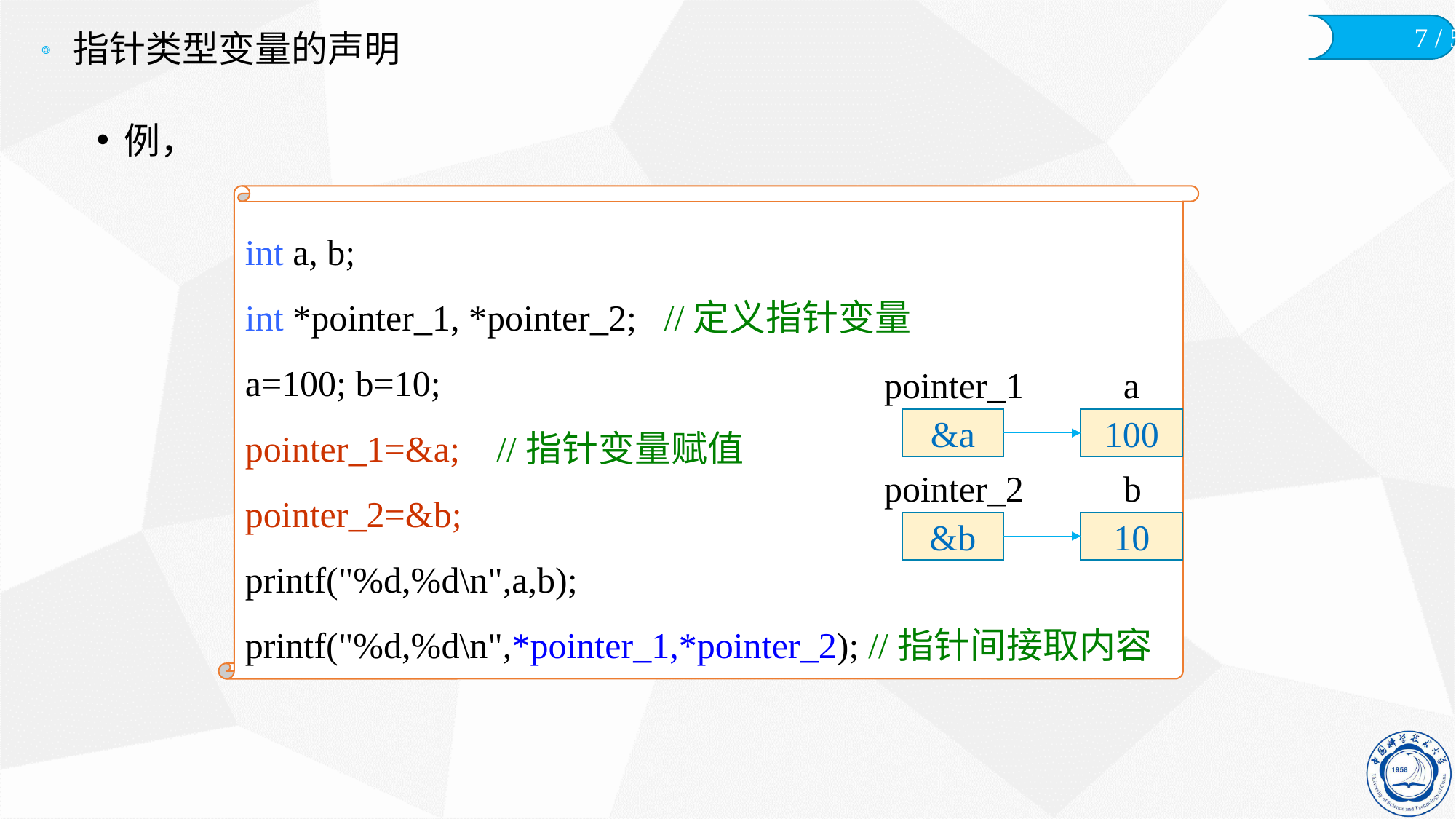

# 指针类型变量的声明
例，

int a, b;
int *pointer_1, *pointer_2;   //定义指针变量
a=100; b=10;
pointer_1=&a;    //指针变量赋值
pointer_2=&b;
printf("%d,%d\n",a,b);
printf("%d,%d\n",*pointer_1,*pointer_2); //指针间接取内容

pointer_1
a
&a
100
pointer_2
b
&b
10